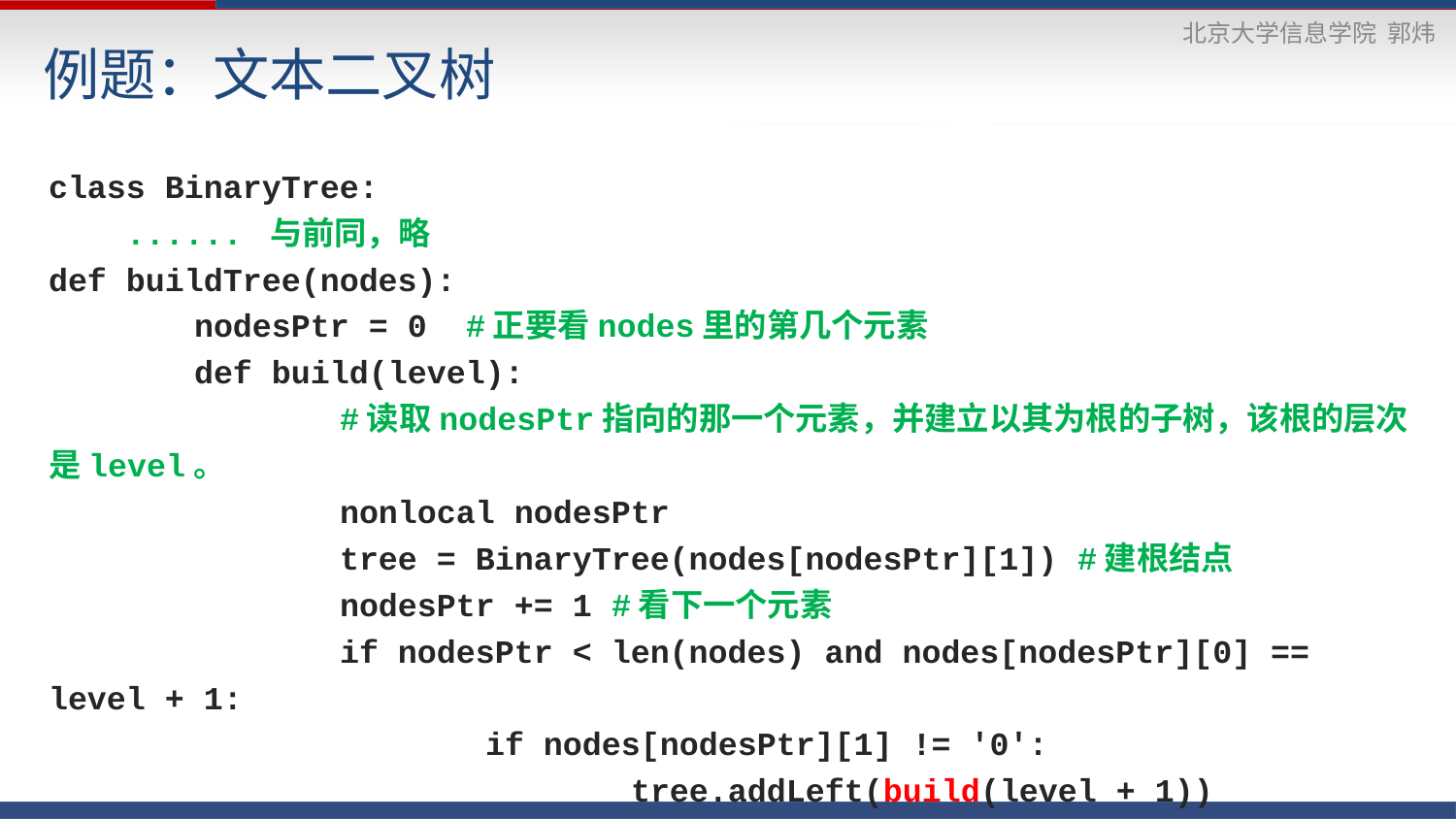

# 例题：文本二叉树
class BinaryTree:
    ...... 与前同，略
def buildTree(nodes):
	nodesPtr = 0  #正要看nodes里的第几个元素
	def build(level):
		#读取nodesPtr指向的那一个元素，并建立以其为根的子树，该根的层次是level。
		nonlocal nodesPtr
		tree = BinaryTree(nodes[nodesPtr][1]) #建根结点
		nodesPtr += 1 #看下一个元素
		if nodesPtr < len(nodes) and nodes[nodesPtr][0] == level + 1:
			if nodes[nodesPtr][1] != '0':
				tree.addLeft(build(level + 1))
			else:  #没有左子树
				nodesPtr += 1
32